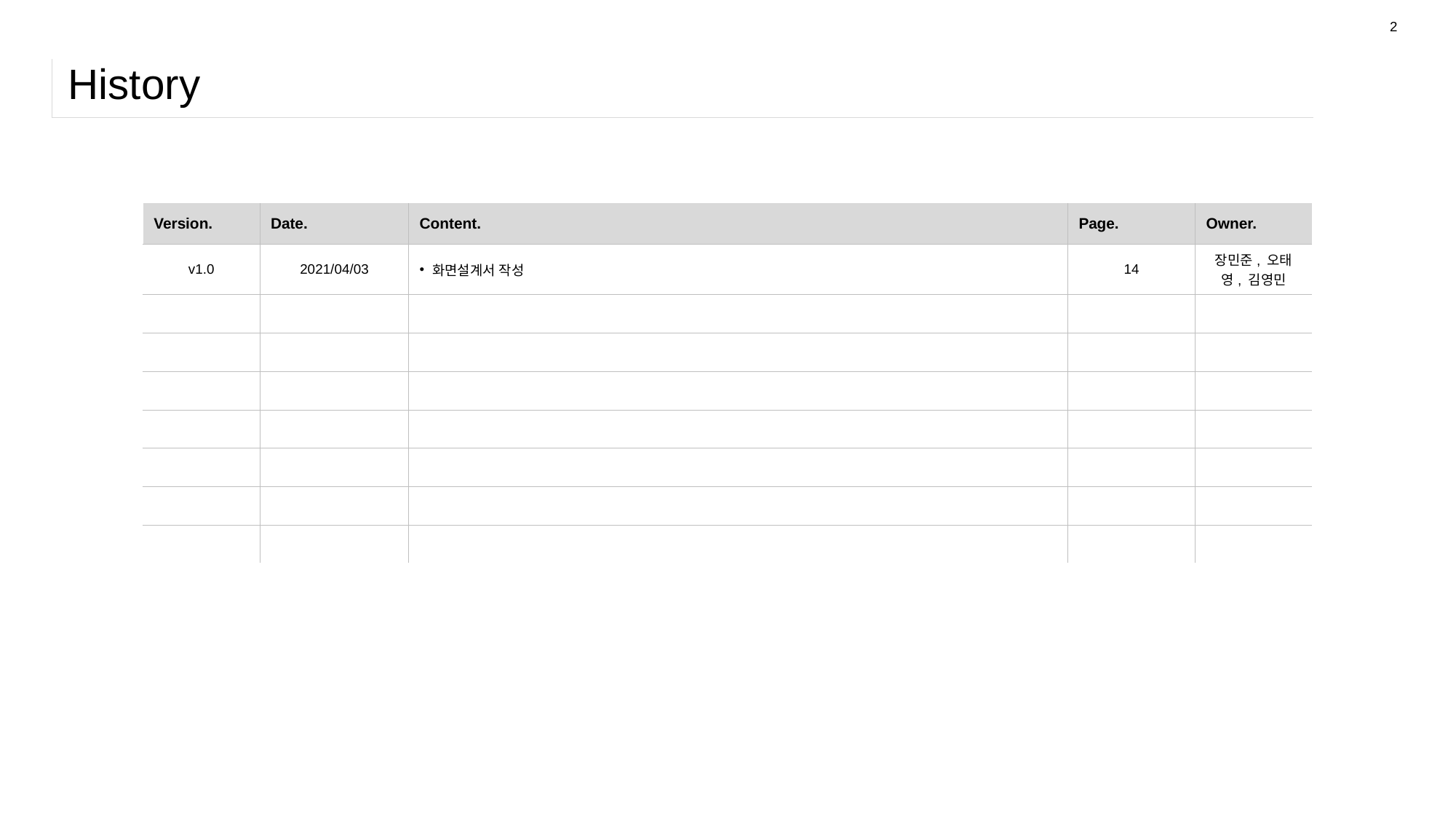

2
# History
| Version. | Date. | Content. | Page. | Owner. |
| --- | --- | --- | --- | --- |
| v1.0 | 2021/04/03 | 화면설계서 작성 | 14 | 장민준, 오태영, 김영민 |
|  |  |  |  |  |
|  |  |  |  |  |
|  |  |  |  |  |
|  |  |  |  |  |
|  |  |  |  |  |
|  |  |  |  |  |
|  |  |  |  |  |